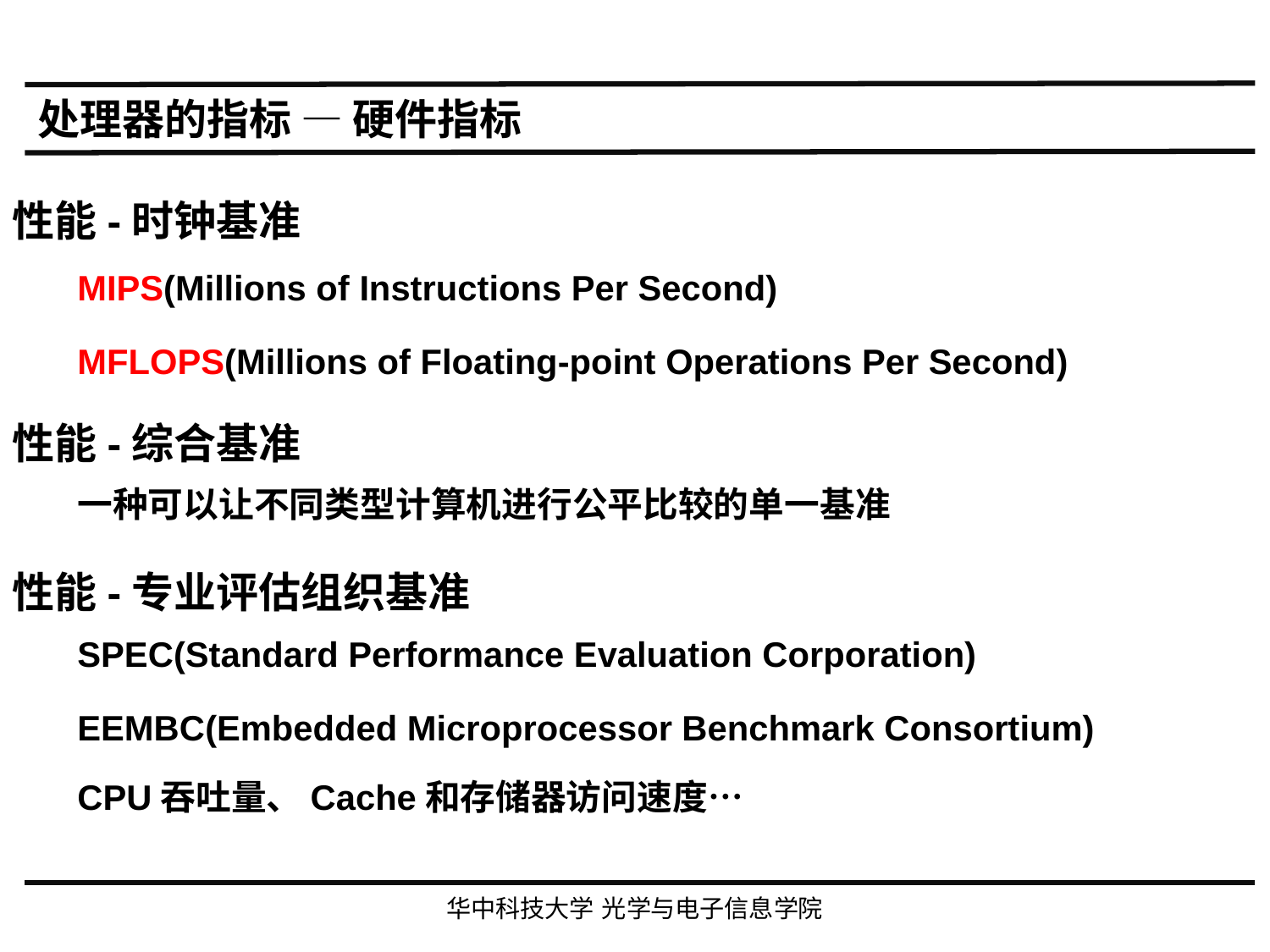

处理器的指标 — 硬件指标
性能-时钟基准
MIPS(Millions of Instructions Per Second)
MFLOPS(Millions of Floating-point Operations Per Second)
性能-综合基准
一种可以让不同类型计算机进行公平比较的单一基准
性能-专业评估组织基准
SPEC(Standard Performance Evaluation Corporation)
EEMBC(Embedded Microprocessor Benchmark Consortium)
CPU吞吐量、Cache和存储器访问速度…
华中科技大学 光学与电子信息学院